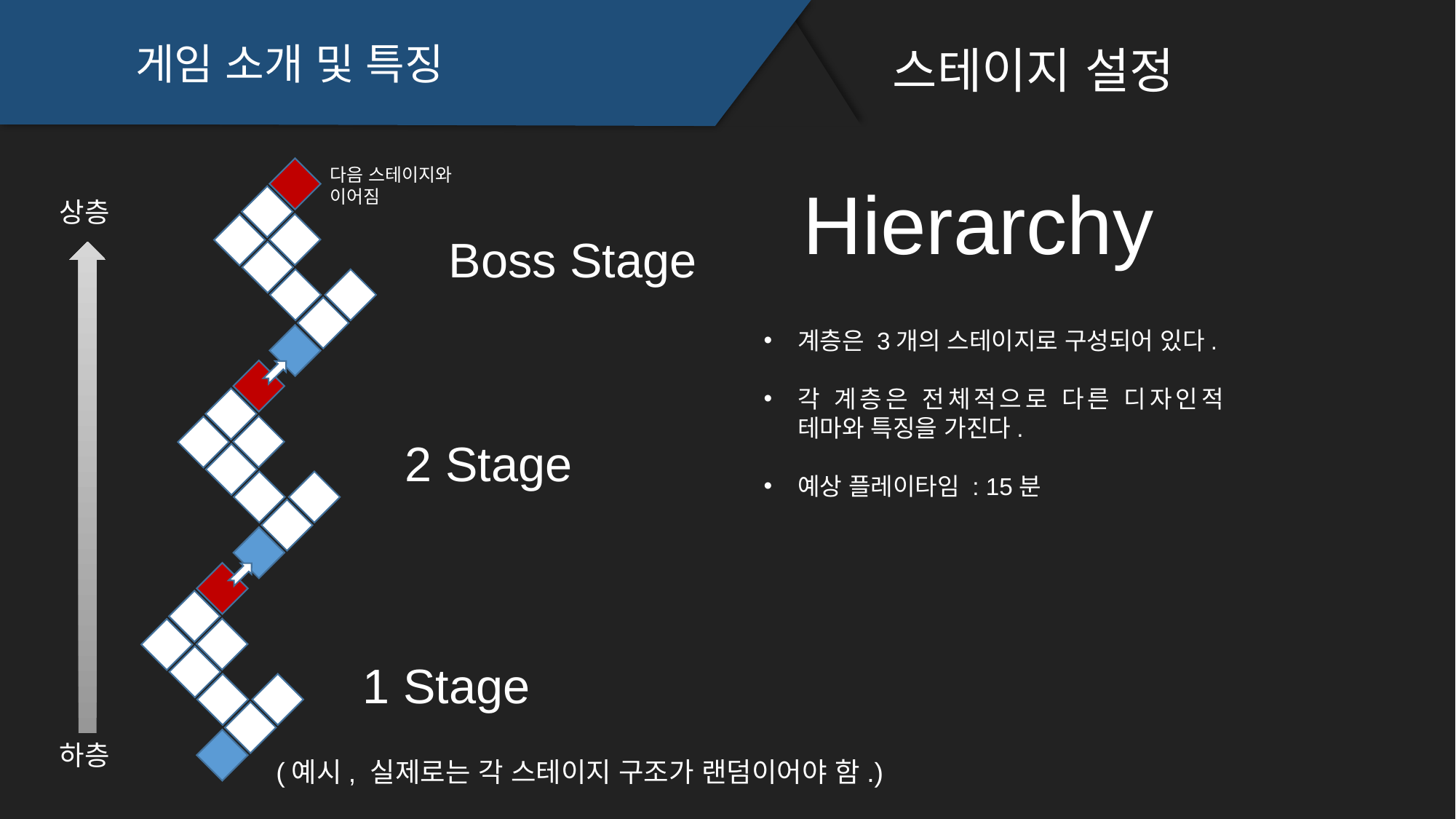

게임 소개 및 특징
스테이지 설정

다음 스테이지와 이어짐
Hierarchy
상층
Boss Stage

계층은 3개의 스테이지로 구성되어 있다.

각 계층은 전체적으로 다른 디자인적 테마와 특징을 가진다.

예상 플레이타임 : 15분

2 Stage

1 Stage
하층
(예시, 실제로는 각 스테이지 구조가 랜덤이어야 함.)